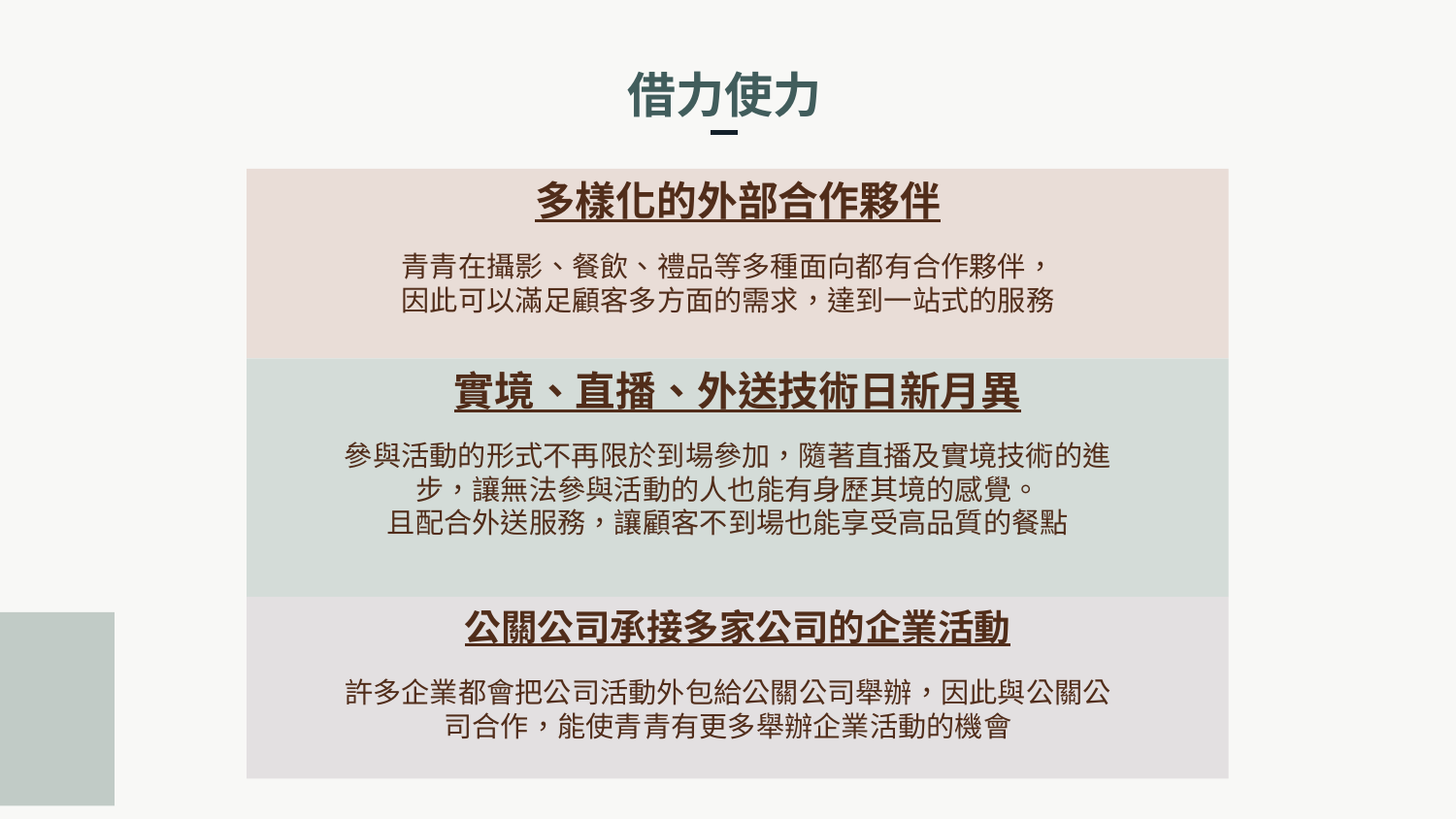

借力使力
多樣化的外部合作夥伴
青青在攝影、餐飲、禮品等多種面向都有合作夥伴，
因此可以滿足顧客多方面的需求，達到一站式的服務
實境、直播、外送技術日新月異

參與活動的形式不再限於到場參加，隨著直播及實境技術的進步，讓無法參與活動的人也能有身歷其境的感覺。
且配合外送服務，讓顧客不到場也能享受高品質的餐點
公關公司承接多家公司的企業活動

許多企業都會把公司活動外包給公關公司舉辦，因此與公關公司合作，能使青青有更多舉辦企業活動的機會